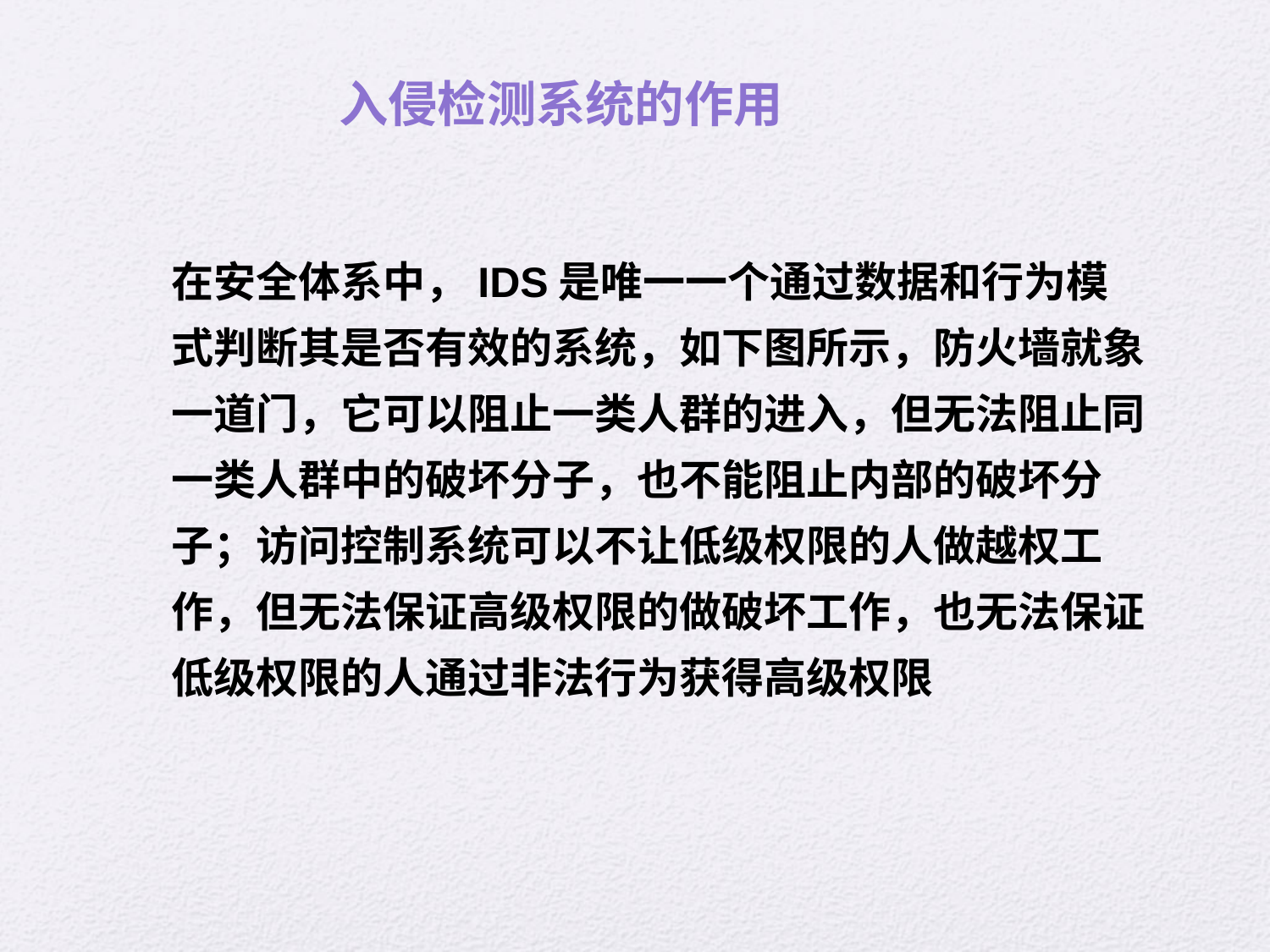

# 入侵检测系统的作用
在安全体系中，IDS是唯一一个通过数据和行为模式判断其是否有效的系统，如下图所示，防火墙就象一道门，它可以阻止一类人群的进入，但无法阻止同一类人群中的破坏分子，也不能阻止内部的破坏分子；访问控制系统可以不让低级权限的人做越权工作，但无法保证高级权限的做破坏工作，也无法保证低级权限的人通过非法行为获得高级权限